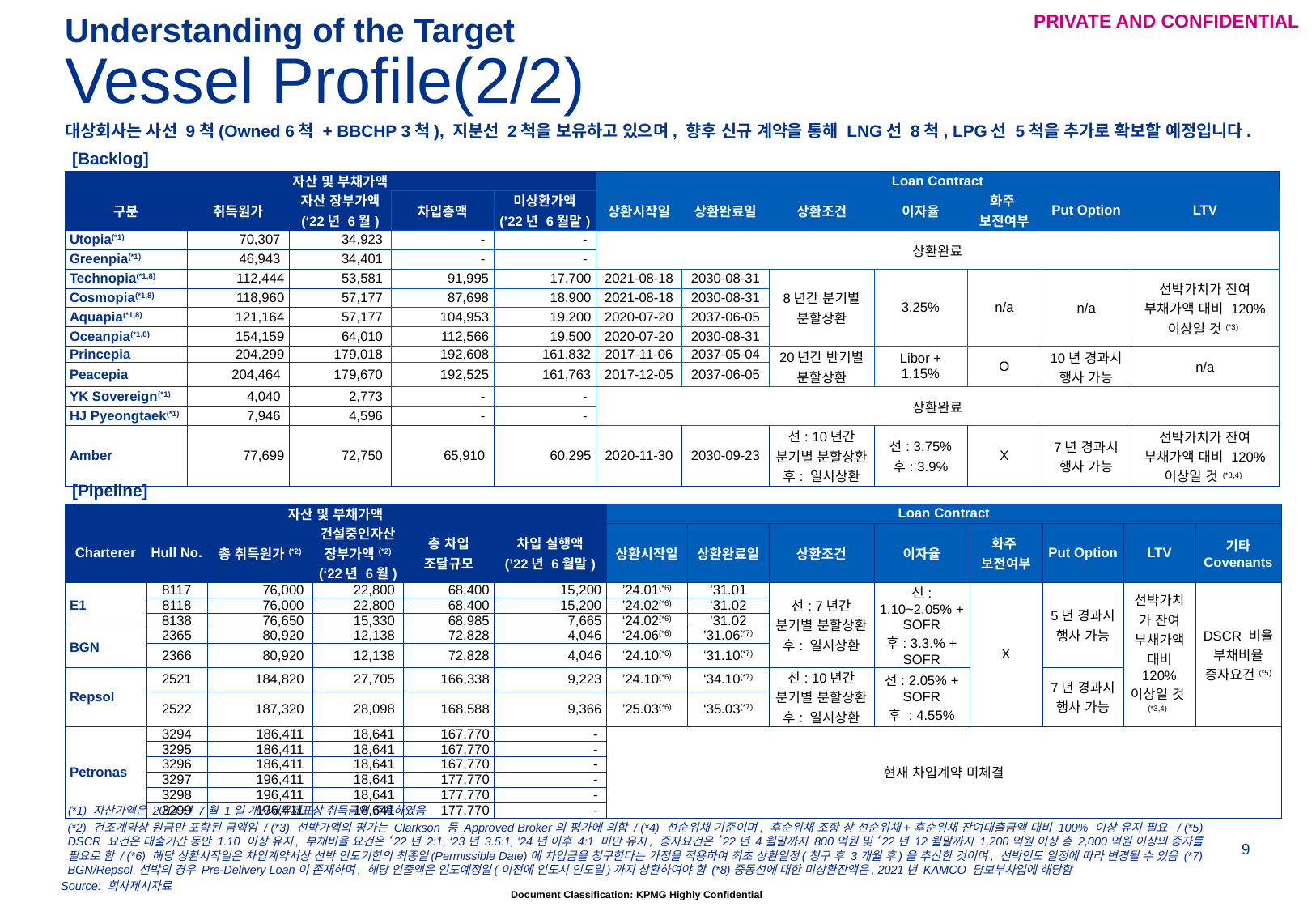

Understanding of the Target
# Vessel Profile(2/2)
대상회사는 사선 9척(Owned 6척 + BBCHP 3척), 지분선 2척을 보유하고 있으며, 향후 신규 계약을 통해 LNG선 8척, LPG선 5척을 추가로 확보할 예정입니다.
[Backlog]
|  | 자산 및 부채가액 |  |  |  | Loan Contract |  |  |  |  |  |  |
| --- | --- | --- | --- | --- | --- | --- | --- | --- | --- | --- | --- |
| 구분 | 취득원가 | 자산 장부가액 (‘22년 6월) | 차입총액 | 미상환가액 (’22년 6월말) | 상환시작일 | 상환완료일 | 상환조건 | 이자율 | 화주 보전여부 | Put Option | LTV |
| Utopia(\*1) | 70,307 | 34,923 | - | - | 상환완료 |  |  |  |  |  |  |
| Greenpia(\*1) | 46,943 | 34,401 | - | - |  |  |  |  |  |  |  |
| Technopia(\*1,8) | 112,444 | 53,581 | 91,995 | 17,700 | 2021-08-18 | 2030-08-31 | 8년간 분기별 분할상환 | 3.25% | n/a | n/a | 선박가치가 잔여 부채가액 대비 120% 이상일 것(\*3) |
| Cosmopia(\*1,8) | 118,960 | 57,177 | 87,698 | 18,900 | 2021-08-18 | 2030-08-31 |  |  |  |  |  |
| Aquapia(\*1,8) | 121,164 | 57,177 | 104,953 | 19,200 | 2020-07-20 | 2037-06-05 |  |  |  |  |  |
| Oceanpia(\*1,8) | 154,159 | 64,010 | 112,566 | 19,500 | 2020-07-20 | 2030-08-31 |  |  |  |  |  |
| Princepia | 204,299 | 179,018 | 192,608 | 161,832 | 2017-11-06 | 2037-05-04 | 20년간 반기별 분할상환 | Libor + 1.15% | O | 10년 경과시 행사 가능 | n/a |
| Peacepia | 204,464 | 179,670 | 192,525 | 161,763 | 2017-12-05 | 2037-06-05 |  |  |  | 10년 경괏니 | N/A |
| YK Sovereign(\*1) | 4,040 | 2,773 | - | - | 상환완료 |  |  |  |  |  |  |
| HJ Pyeongtaek(\*1) | 7,946 | 4,596 | - | - |  |  |  |  |  |  |  |
| Amber | 77,699 | 72,750 | 65,910 | 60,295 | 2020-11-30 | 2030-09-23 | 선: 10년간 분기별 분할상환 후: 일시상환 | 선: 3.75% 후: 3.9% | X | 7년 경과시 행사 가능 | 선박가치가 잔여 부채가액 대비 120% 이상일 것 (\*3,4) |
[Pipeline]
| 자산 및 부채가액 |  |  |  |  |  | Loan Contract |  |  |  |  |  |  |  |
| --- | --- | --- | --- | --- | --- | --- | --- | --- | --- | --- | --- | --- | --- |
| Charterer | Hull No. | 총 취득원가(\*2) | 건설중인자산장부가액(\*2) (‘22년 6월) | 총 차입 조달규모 | 차입 실행액 (’22년 6월말) | 상환시작일 | 상환완료일 | 상환조건 | 이자율 | 화주 보전여부 | Put Option | LTV | 기타 Covenants |
| E1 | 8117 | 76,000 | 22,800 | 68,400 | 15,200 | ’24.01(\*6) | ’31.01 | 선: 7년간 분기별 분할상환 후: 일시상환 | 선: 1.10~2.05% + SOFR 후: 3.3.% + SOFR | X | 5년 경과시 행사 가능 | 선박가치가 잔여 부채가액 대비 120% 이상일 것(\*3,4) | DSCR 비율 부채비율 증자요건(\*5) |
|  | 8118 | 76,000 | 22,800 | 68,400 | 15,200 | ’24.02(\*6) | ‘31.02 |  |  |  | 5년 |  |  |
|  | 8138 | 76,650 | 15,330 | 68,985 | 7,665 | ‘24.02(\*6) | ’31.02 |  |  |  | 5년 |  |  |
| BGN | 2365 | 80,920 | 12,138 | 72,828 | 4,046 | ‘24.06(\*6) | ’31.06(\*7) |  |  |  | 5년 |  |  |
|  | 2366 | 80,920 | 12,138 | 72,828 | 4,046 | ‘24.10(\*6) | ‘31.10(\*7) |  |  |  | 5년 |  |  |
| Repsol | 2521 | 184,820 | 27,705 | 166,338 | 9,223 | ’24.10(\*6) | ‘34.10(\*7) | 선: 10년간 분기별 분할상환 후: 일시상환 | 선: 2.05% + SOFR 후 : 4.55% |  | 7년 경과시 행사 가능 |  |  |
|  | 2522 | 187,320 | 28,098 | 168,588 | 9,366 | ’25.03(\*6) | ‘35.03(\*7) |  |  |  | 7년 |  |  |
| Petronas | 3294 | 186,411 | 18,641 | 167,770 | - | 현재 차입계약 미체결 | 미체결 | 미체결 | 미체결 | 미체결 | 미체결 | 미체결 | 미체결 |
|  | 3295 | 186,411 | 18,641 | 167,770 | - | 미체결 | 미체결 | 미체결 | 미체결 | 미체결 | 미체결 | 미체결 | 미체결 |
|  | 3296 | 186,411 | 18,641 | 167,770 | - | 미체결 | 미체결 | 미체결 | 미체결 | 미체결 | 미체결 | 미체결 | 미체결 |
|  | 3297 | 196,411 | 18,641 | 177,770 | - | 미체결 | 미체결 | 미체결 | 미체결 | 미체결 | 미체결 | 미체결 | 미체결 |
|  | 3298 | 196,411 | 18,641 | 177,770 | - | 미체결 | 미체결 | 미체결 | 미체결 | 미체결 | 미체결 | 미체결 | 미체결 |
|  | 3299 | 196,411 | 18,641 | 177,770 | - | 미체결 | 미체결 | 미체결 | 미체결 | 미체결 | 미체결 | 미체결 | 미체결 |
(*1) 자산가액은 2014년 7월 1일 개시재무제표상 취득금액 준용하였음

(*2) 건조계약상 원금만 포함된 금액임 / (*3) 선박가액의 평가는 Clarkson 등 Approved Broker의 평가에 의함 / (*4) 선순위채 기준이며, 후순위채 조항 상 선순위채+후순위채 잔여대출금액 대비 100% 이상 유지 필요  / (*5) DSCR 요건은 대출기간 동안 1.10 이상 유지, 부채비율 요건은 ‘22년 2:1, ‘23년 3.5:1, ‘24년 이후 4:1 미만 유지, 증자요건은 ’22년 4월말까지 800억원 및 ‘22년 12월말까지 1,200억원 이상 총 2,000억원 이상의 증자를 필요로 함 / (*6) 해당 상환시작일은 차입계약서상 선박 인도기한의 최종일(Permissible Date)에 차입금을 청구한다는 가정을 적용하여 최초 상환일정(청구 후 3개월 후)을 추산한 것이며, 선박인도 일정에 따라 변경될 수 있음 (*7) BGN/Repsol 선박의 경우 Pre-Delivery Loan이 존재하며, 해당 인출액은 인도예정일(이전에 인도시 인도일)까지 상환하여야 함 (*8)중동선에 대한 미상환잔액은, 2021년 KAMCO 담보부차입에 해당함
Source: 회사제시자료